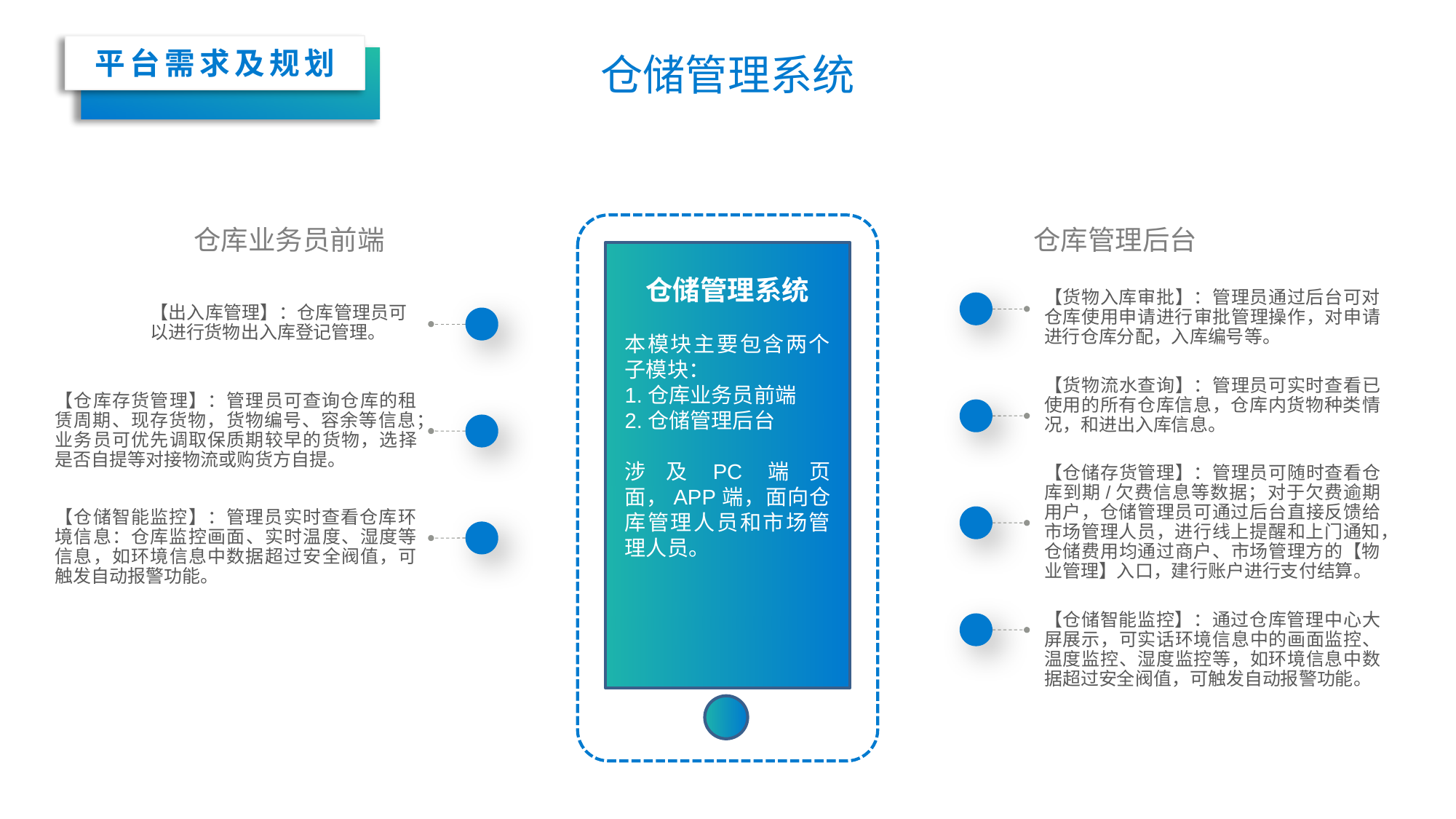

平台需求及规划
仓储管理系统

仓储管理系统

本模块主要包含两个子模块：
1.仓库业务员前端
2.仓储管理后台

涉及PC端页面，APP端，面向仓库管理人员和市场管理人员。

仓库业务员前端
仓库管理后台
【货物入库审批】：管理员通过后台可对仓库使用申请进行审批管理操作，对申请进行仓库分配，入库编号等。

【出入库管理】：仓库管理员可以进行货物出入库登记管理。

【货物流水查询】：管理员可实时查看已使用的所有仓库信息，仓库内货物种类情况，和进出入库信息。
【仓库存货管理】：管理员可查询仓库的租赁周期、现存货物，货物编号、容余等信息；
业务员可优先调取保质期较早的货物，选择是否自提等对接物流或购货方自提。

【仓储存货管理】：管理员可随时查看仓库到期/欠费信息等数据；对于欠费逾期用户，仓储管理员可通过后台直接反馈给市场管理人员，进行线上提醒和上门通知，仓储费用均通过商户、市场管理方的【物业管理】入口，建行账户进行支付结算。

【仓储智能监控】：管理员实时查看仓库环境信息：仓库监控画面、实时温度、湿度等信息，如环境信息中数据超过安全阀值，可触发自动报警功能。

【仓储智能监控】：通过仓库管理中心大屏展示，可实话环境信息中的画面监控、温度监控、湿度监控等，如环境信息中数据超过安全阀值，可触发自动报警功能。